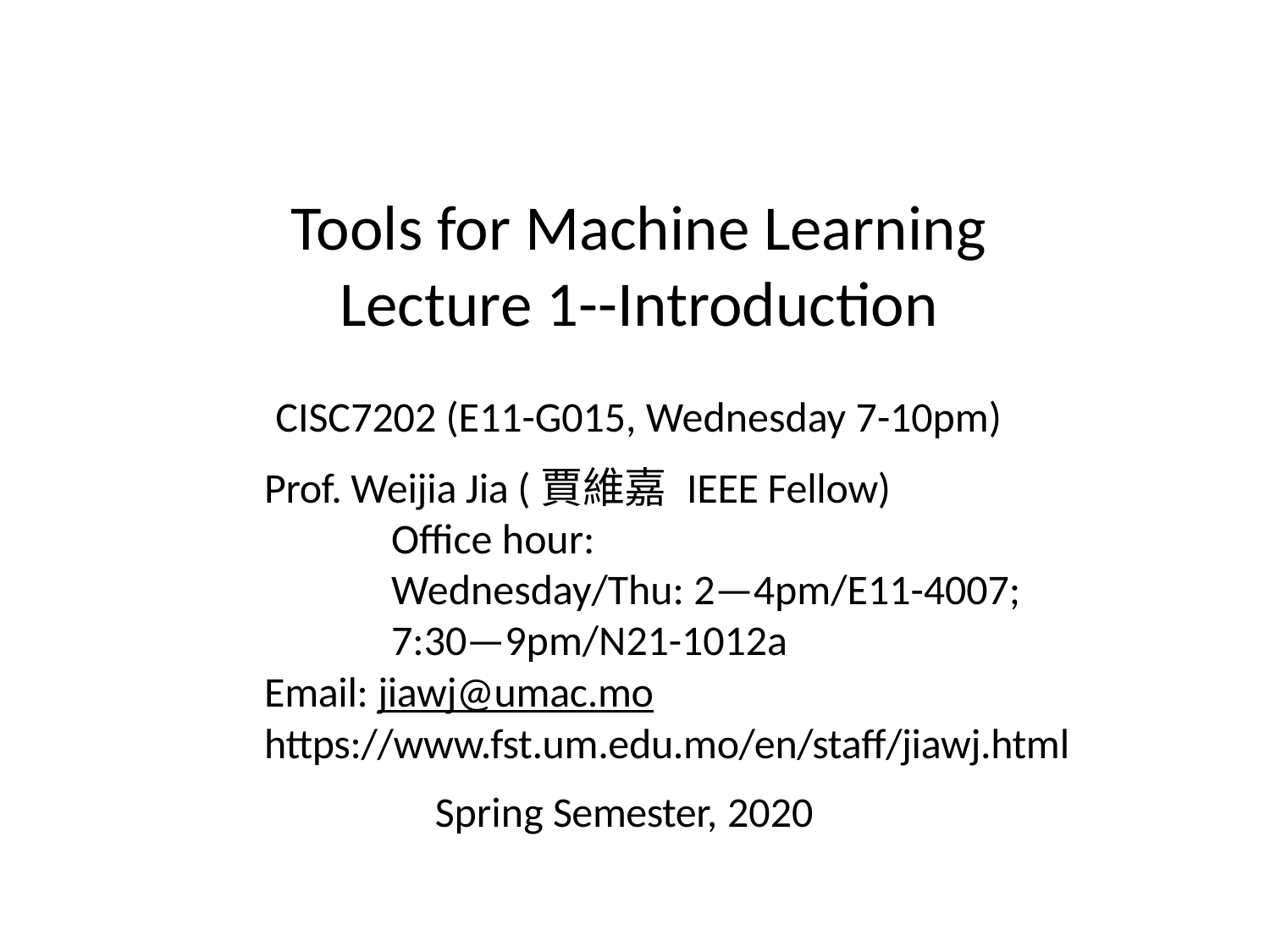

Tools for Machine Learning
Lecture 1--Introduction

CISC7202 (E11-G015, Wednesday 7-10pm)
Prof. Weijia Jia (賈維嘉 IEEE Fellow)
	Office hour:
	Wednesday/Thu: 2—4pm/E11-4007;
	7:30—9pm/N21-1012a
Email: jiawj@umac.mo
https://www.fst.um.edu.mo/en/staff/jiawj.html
Spring Semester, 2020